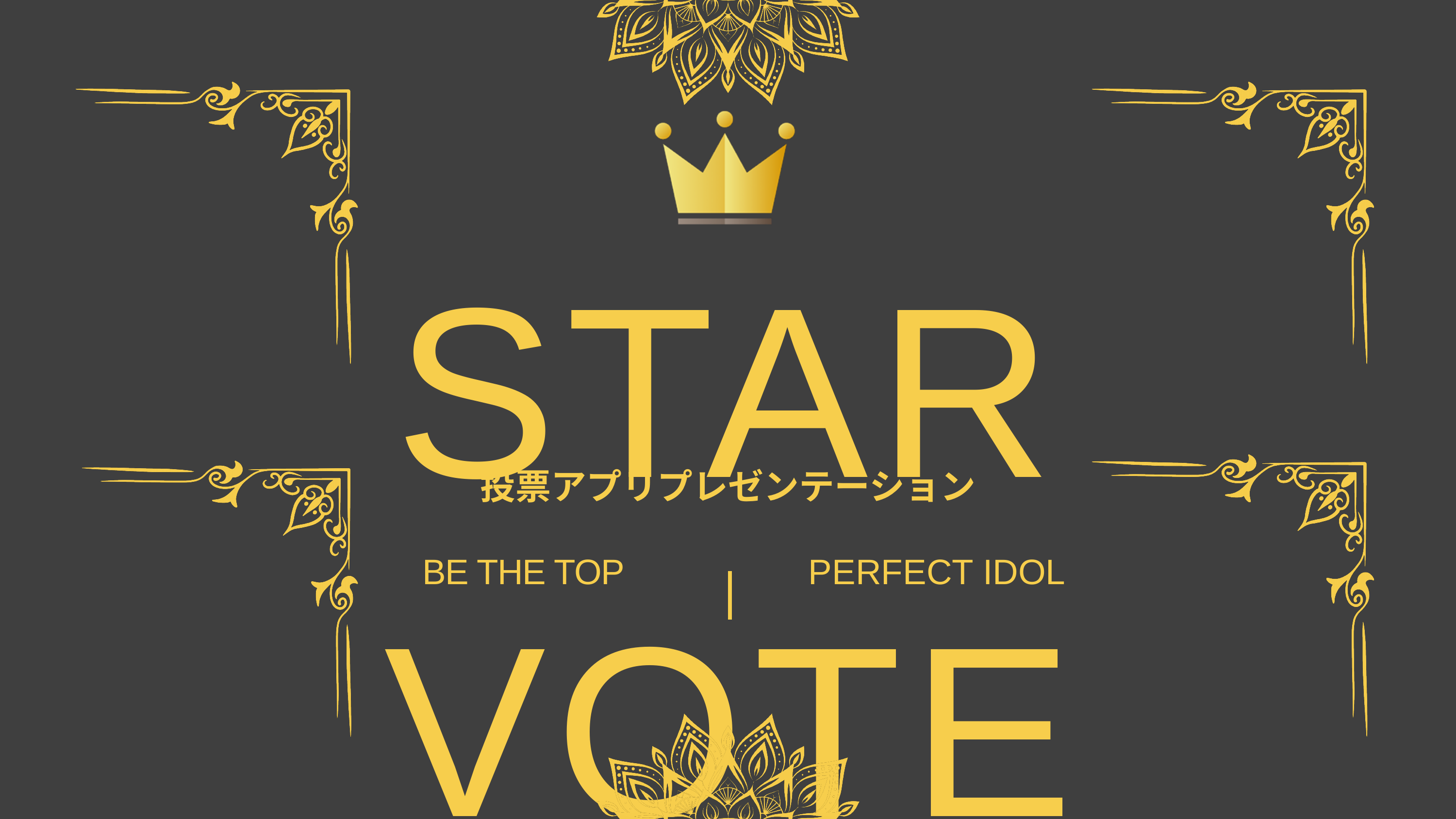

STAR VOTE

投票アプリプレゼンテーション

BE THE TOP
PERFECT IDOL